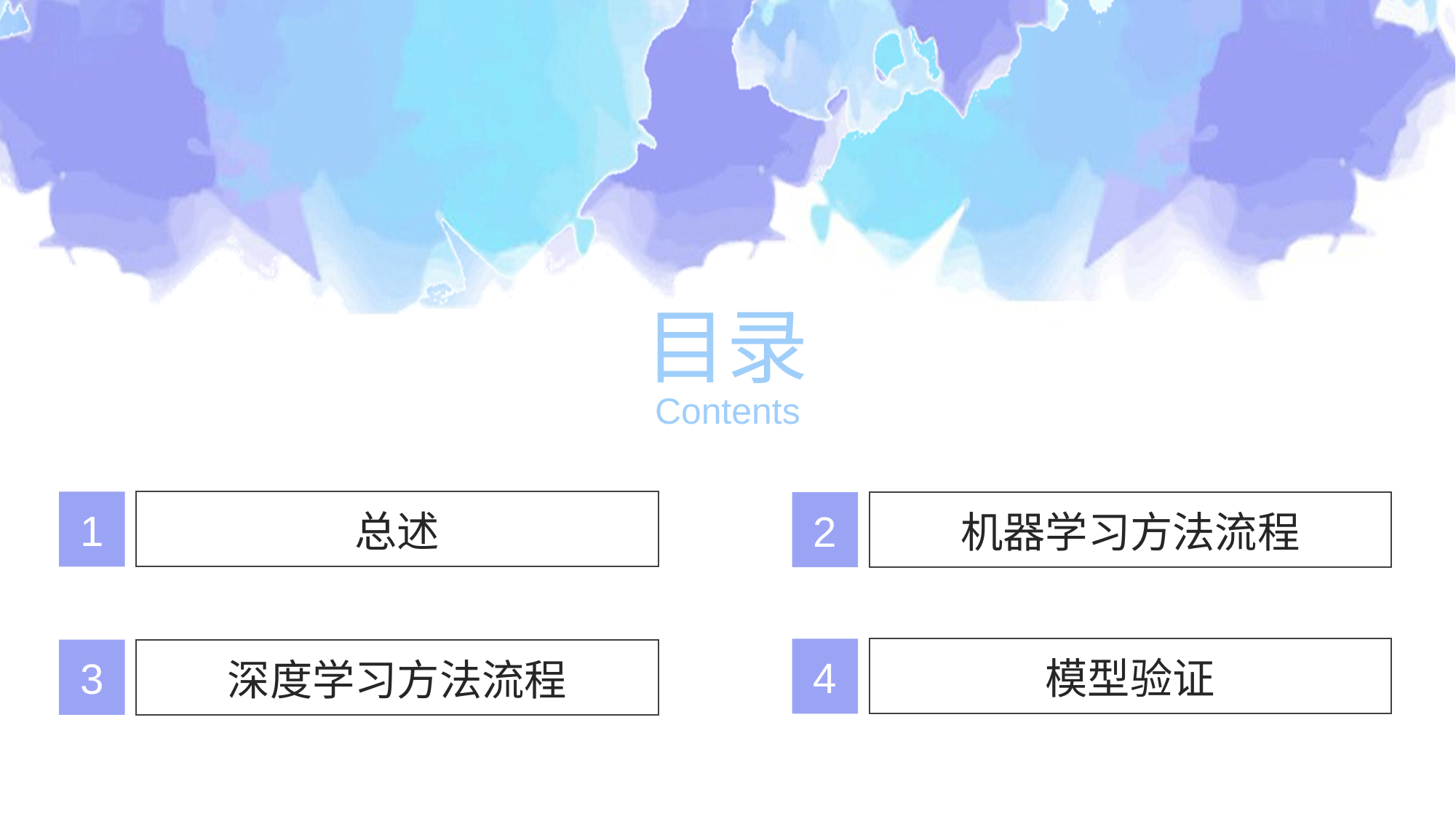

目录
Contents
1

总述
2

机器学习方法流程
4

模型验证
3

深度学习方法流程